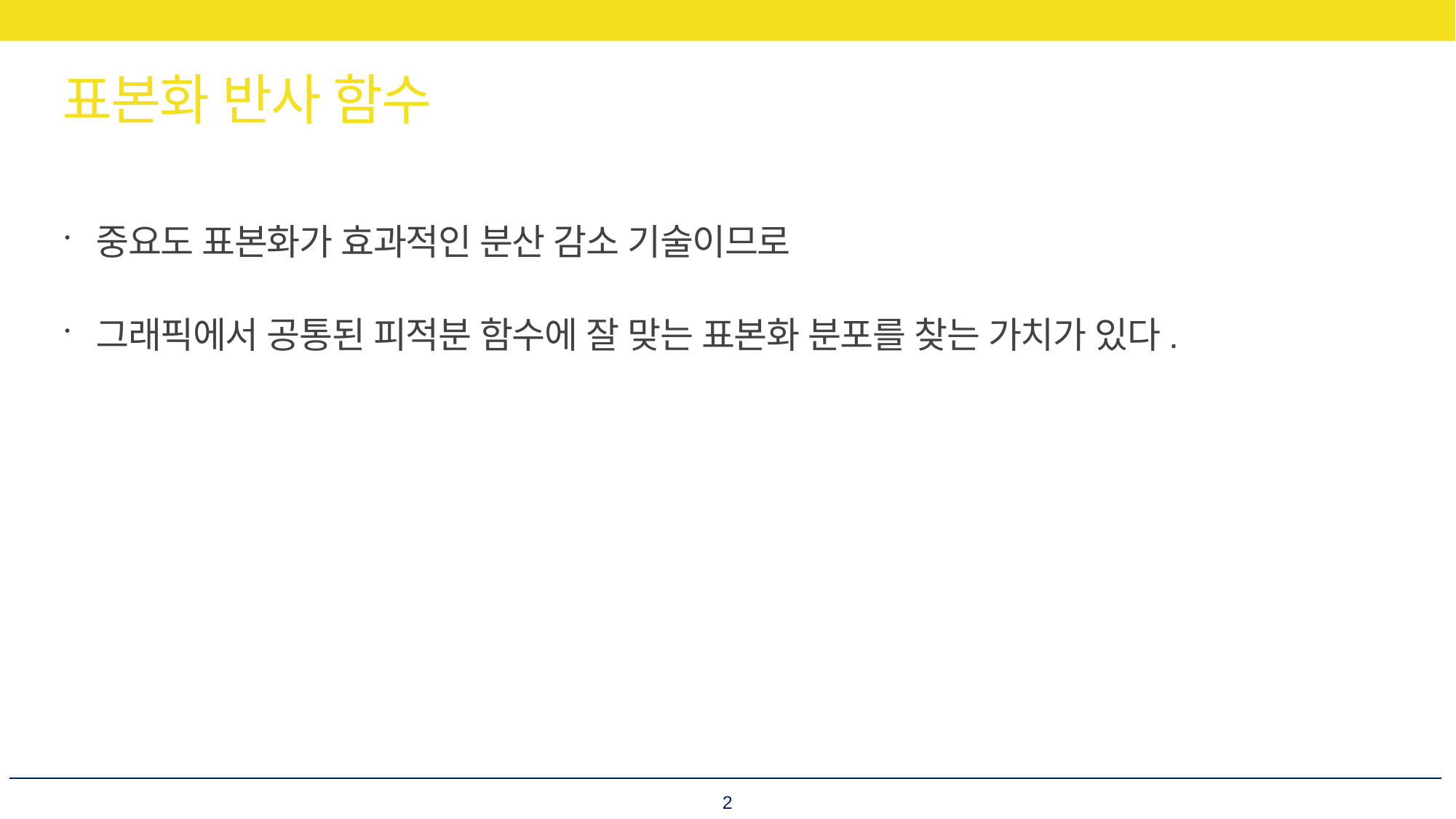

# 표본화 반사 함수

중요도 표본화가 효과적인 분산 감소 기술이므로

그래픽에서 공통된 피적분 함수에 잘 맞는 표본화 분포를 찾는 가치가 있다.
2